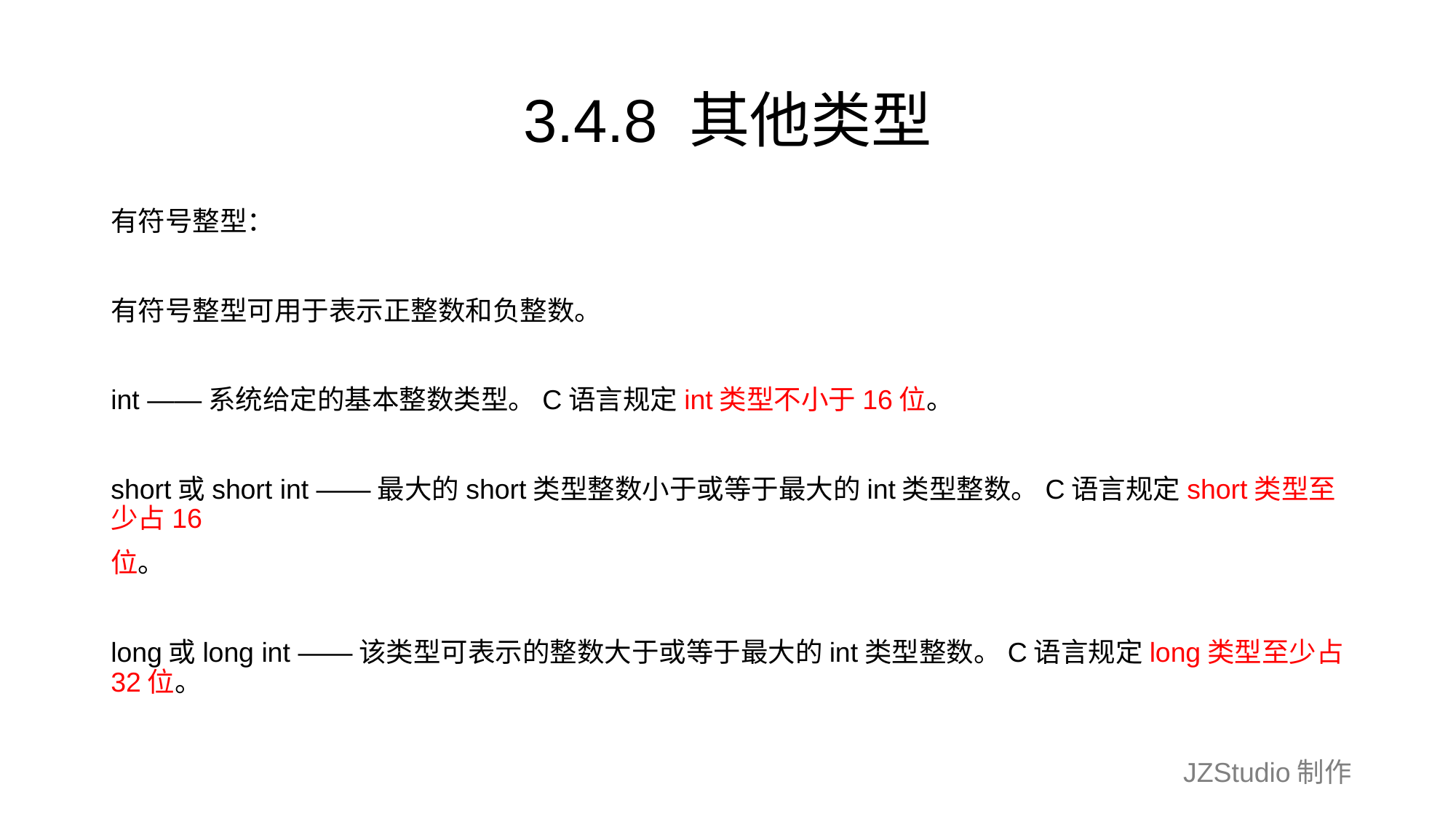

# 3.4.8 其他类型
有符号整型：

有符号整型可用于表示正整数和负整数。

int ——系统给定的基本整数类型。C语言规定int类型不小于16位。

short或short int ——最大的short类型整数小于或等于最大的int类型整数。C语言规定short类型至少占16
位。

long或long int ——该类型可表示的整数大于或等于最大的int类型整数。C语言规定long类型至少占32位。